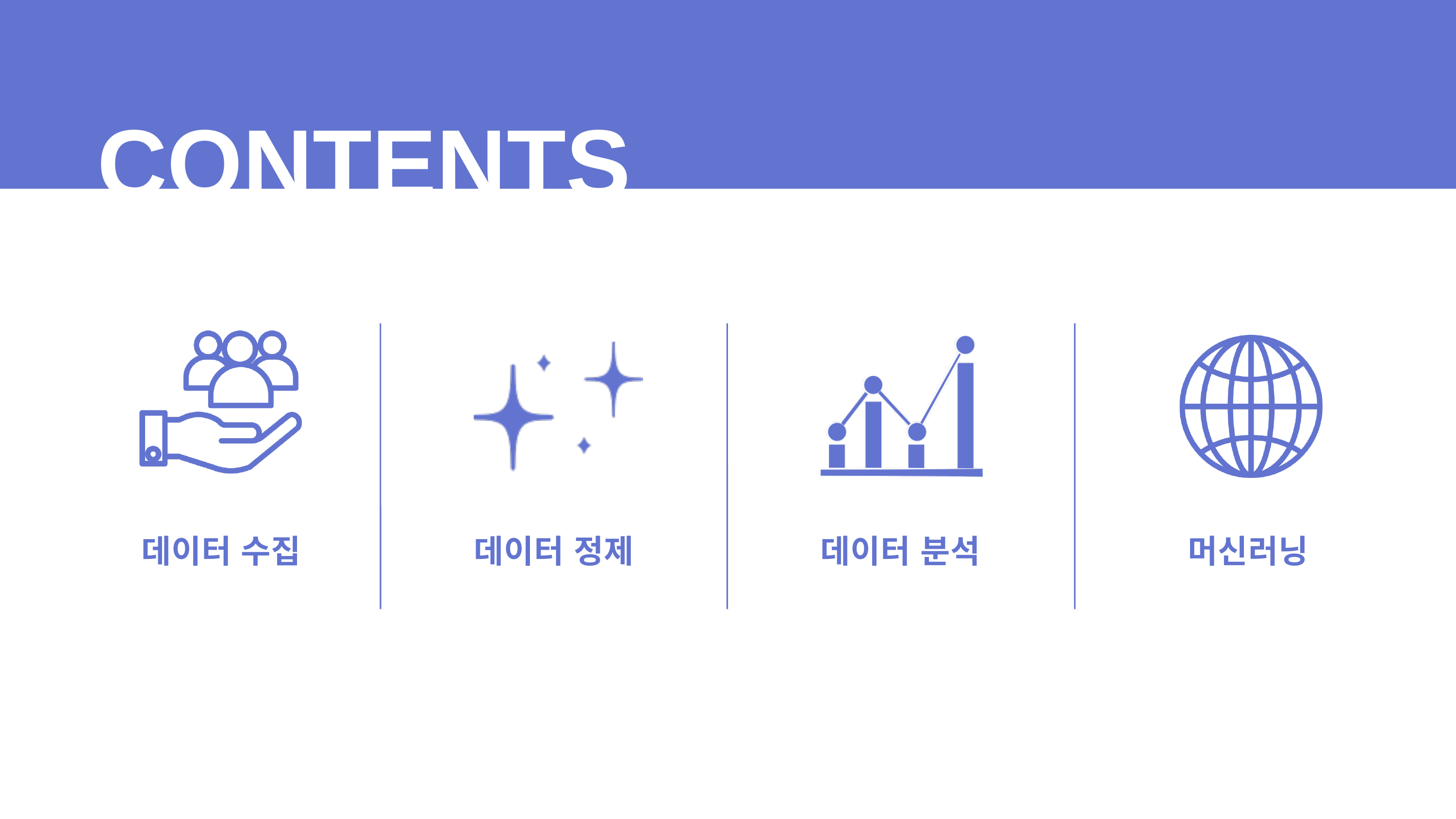

CONTENTS

데이터 수집
데이터 정제
데이터 분석
머신러닝